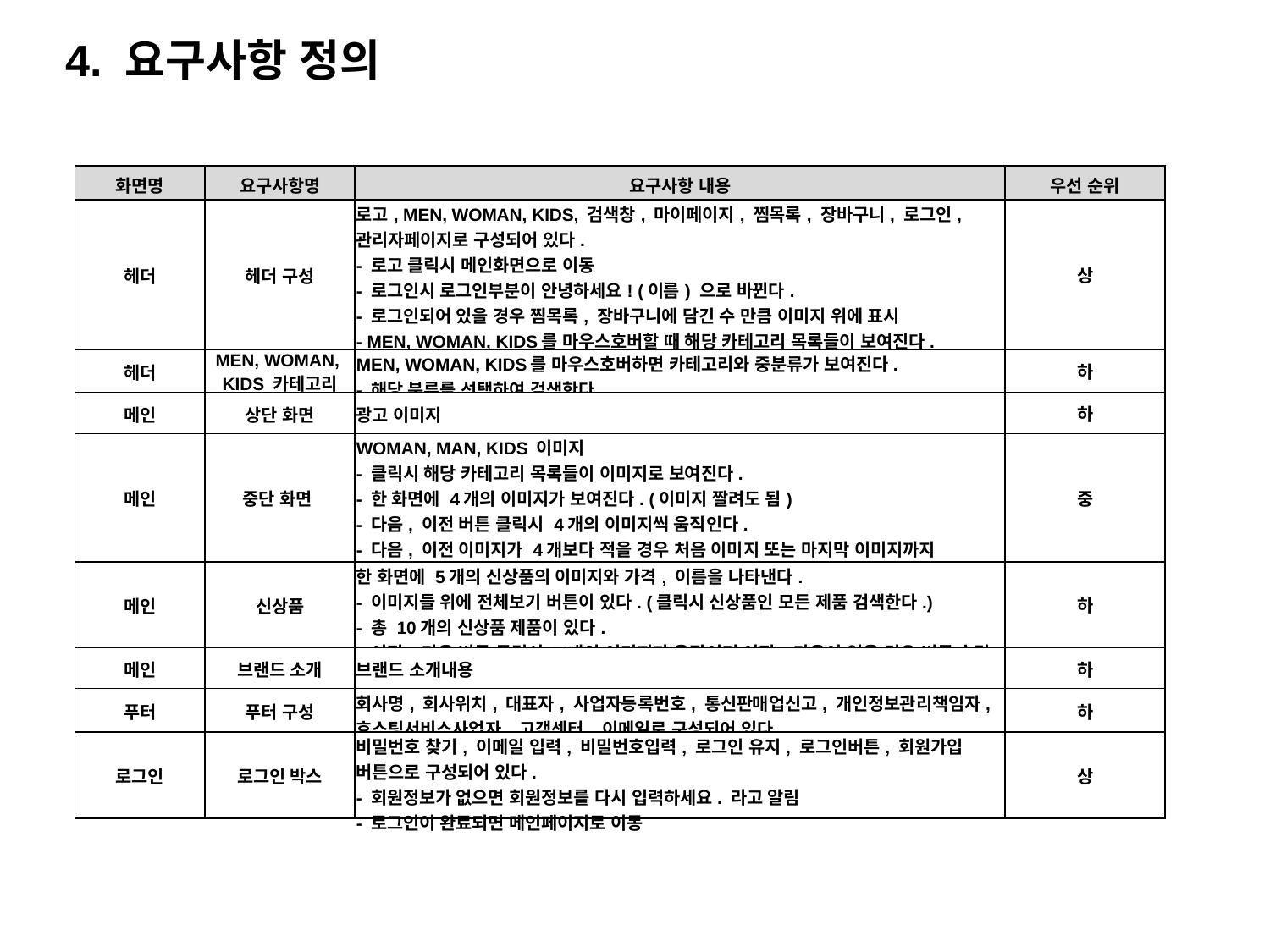

4. 요구사항 정의
| 화면명 | 요구사항명 | 요구사항 내용 | 우선 순위 |
| --- | --- | --- | --- |
| 헤더 | 헤더 구성 | 로고, MEN, WOMAN, KIDS, 검색창, 마이페이지, 찜목록, 장바구니, 로그인, 관리자페이지로 구성되어 있다. - 로고 클릭시 메인화면으로 이동 - 로그인시 로그인부분이 안녕하세요! (이름) 으로 바뀐다. - 로그인되어 있을 경우 찜목록, 장바구니에 담긴 수 만큼 이미지 위에 표시 - MEN, WOMAN, KIDS를 마우스호버할 때 해당 카테고리 목록들이 보여진다. - 관리자페이지는 관리자만 보여지고 관리자만 사용가능 | 상 |
| 헤더 | MEN, WOMAN, KIDS 카테고리 | MEN, WOMAN, KIDS를 마우스호버하면 카테고리와 중분류가 보여진다. - 해당 분류를 선택하여 검색한다. | 하 |
| 메인 | 상단 화면 | 광고 이미지 | 하 |
| 메인 | 중단 화면 | WOMAN, MAN, KIDS 이미지 - 클릭시 해당 카테고리 목록들이 이미지로 보여진다. - 한 화면에 4개의 이미지가 보여진다. (이미지 짤려도 됨) - 다음, 이전 버튼 클릭시 4개의 이미지씩 움직인다. - 다음, 이전 이미지가 4개보다 적을 경우 처음 이미지 또는 마지막 이미지까지 보여지며, 다음, 이전 이미지가 없을 경우 버튼 숨김 | 중 |
| 메인 | 신상품 | 한 화면에 5개의 신상품의 이미지와 가격, 이름을 나타낸다. - 이미지들 위에 전체보기 버튼이 있다. (클릭시 신상품인 모든 제품 검색한다.) - 총 10개의 신상품 제품이 있다. - 이전, 다음 버튼 클릭시 5개의 이미지가 움직이며 이전, 다음이 없을 경우 버튼 숨김 | 하 |
| 메인 | 브랜드 소개 | 브랜드 소개내용 | 하 |
| 푸터 | 푸터 구성 | 회사명, 회사위치, 대표자, 사업자등록번호, 통신판매업신고, 개인정보관리책임자, 호스팅서비스사업자, 고객센터, 이메일로 구성되어 있다. | 하 |
| 로그인 | 로그인 박스 | 비밀번호 찾기, 이메일 입력, 비밀번호입력, 로그인 유지, 로그인버튼, 회원가입 버튼으로 구성되어 있다. - 회원정보가 없으면 회원정보를 다시 입력하세요. 라고 알림 - 로그인이 완료되면 메인페이지로 이동 | 상 |